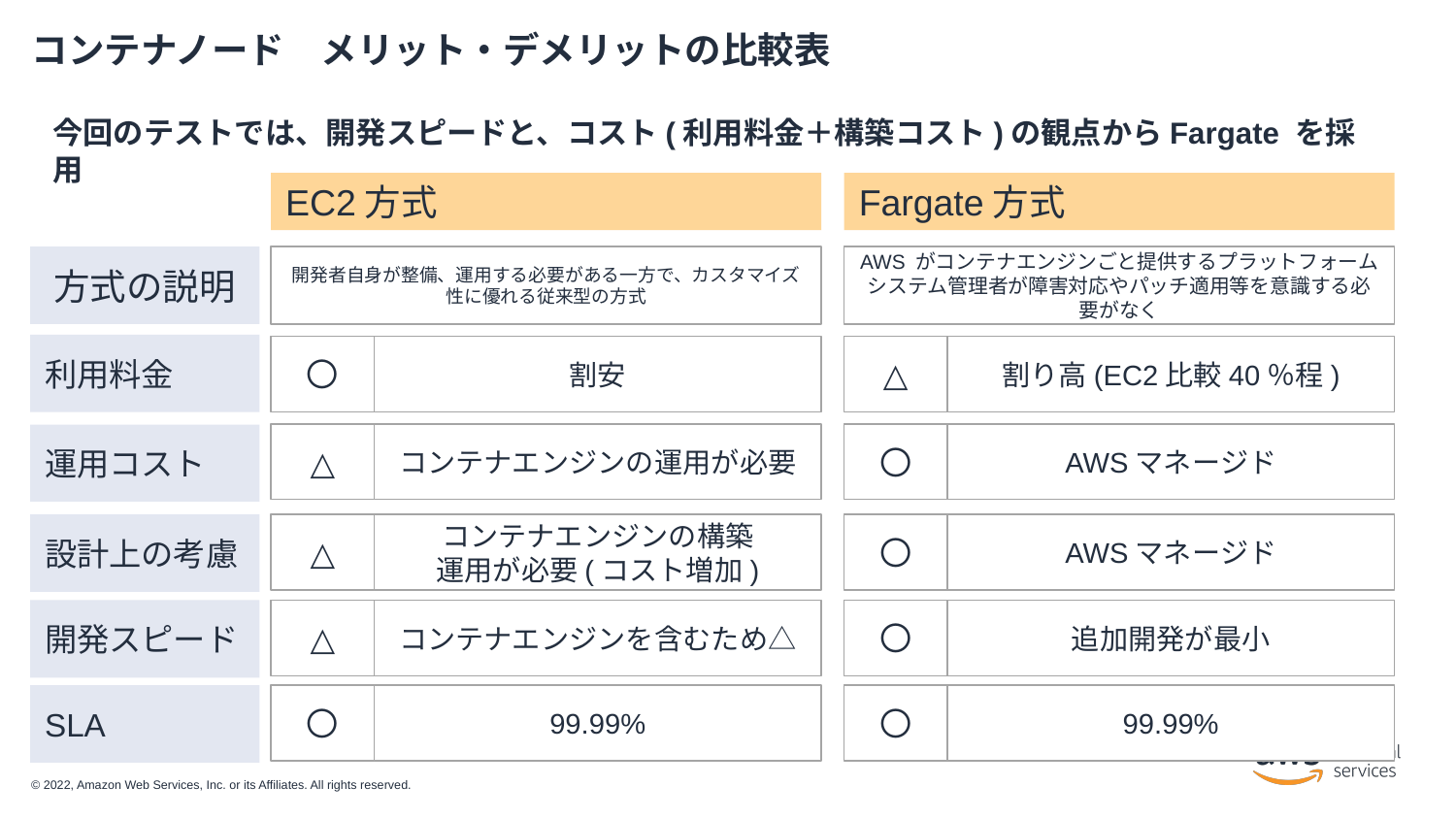

# コンテナノード　メリット・デメリットの比較表
今回のテストでは、開発スピードと、コスト(利用料金＋構築コスト)の観点からFargate を採用
EC2方式
Fargate方式
方式の説明
開発者自身が整備、運用する必要がある一方で、カスタマイズ性に優れる従来型の方式
AWS がコンテナエンジンごと提供するプラットフォーム
システム管理者が障害対応やパッチ適用等を意識する必要がなく
利用料金
〇
割安
△
割り高(EC2比較40％程)
△
コンテナエンジンの運用が必要
〇
AWSマネージド
運用コスト
設計上の考慮
△
コンテナエンジンの構築
運用が必要(コスト増加)
〇
AWSマネージド
開発スピード
△
コンテナエンジンを含むため△
〇
追加開発が最小
SLA
〇
99.99%
〇
99.99%